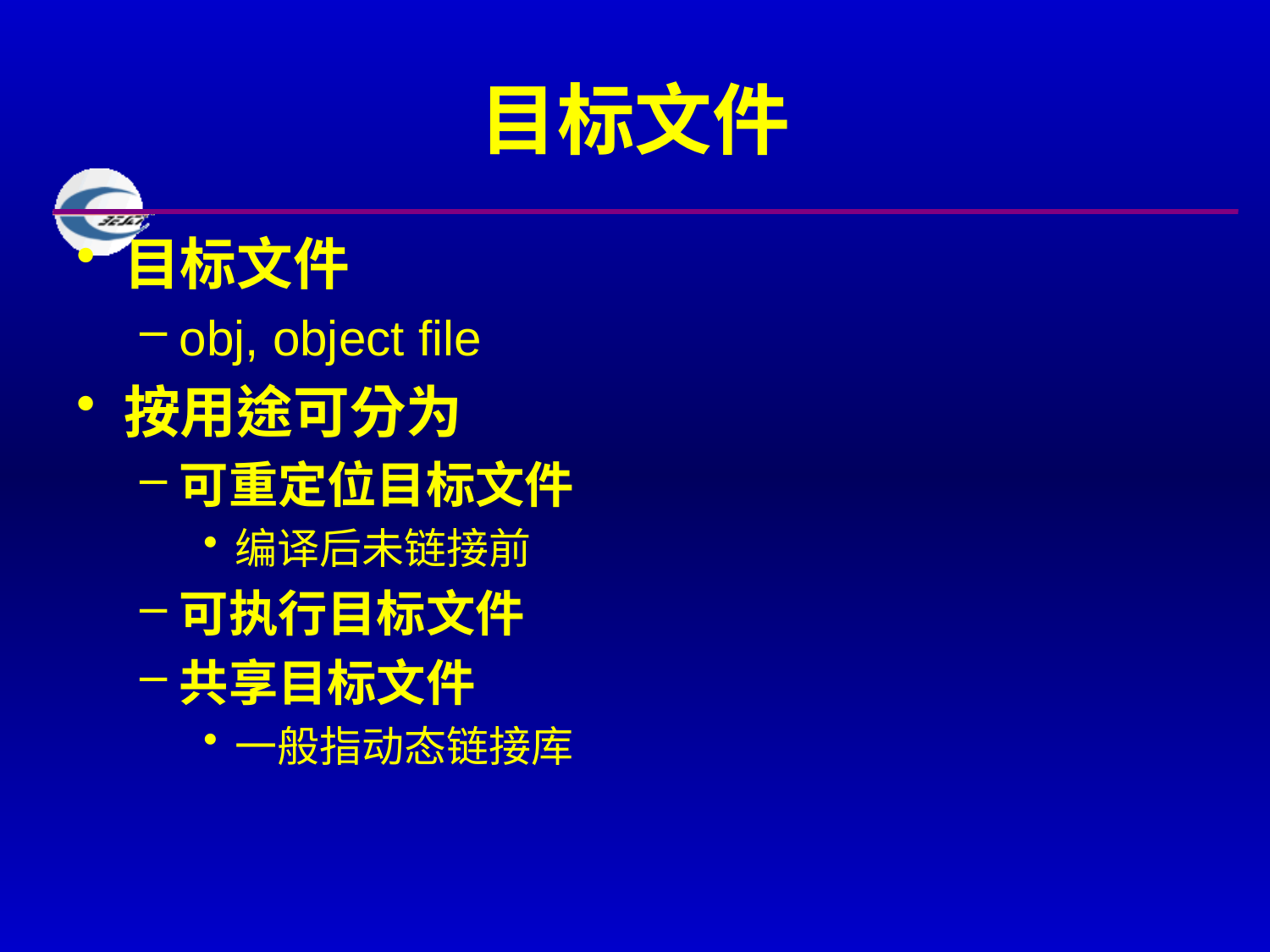

# 目标文件
目标文件
obj, object file
按用途可分为
可重定位目标文件
编译后未链接前
可执行目标文件
共享目标文件
一般指动态链接库